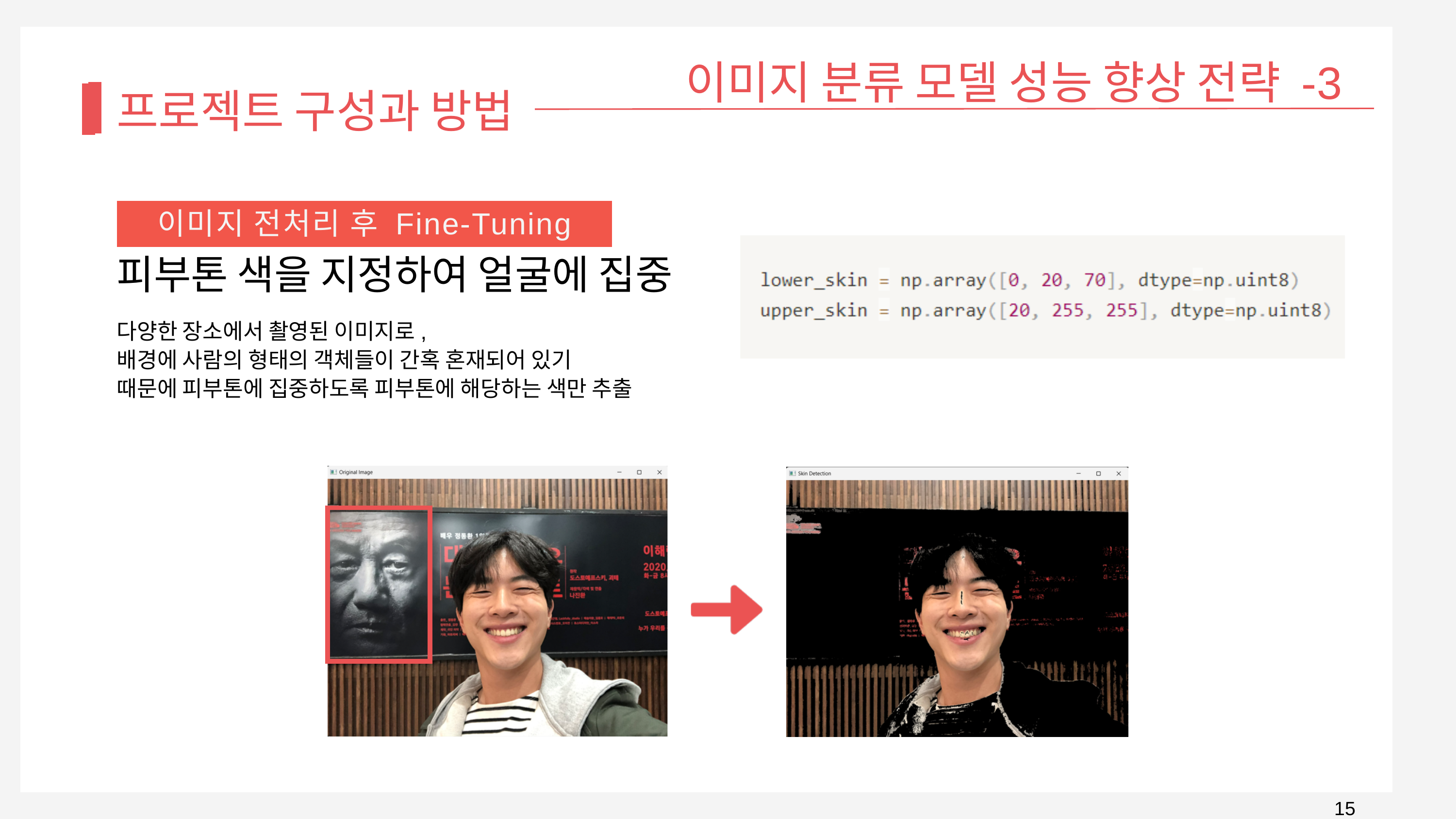

이미지 분류 모델 성능 향상 전략 -3
프로젝트 구성과 방법

이미지 전처리 후 Fine-Tuning

피부톤 색을 지정하여 얼굴에 집중
다양한 장소에서 촬영된 이미지로,
배경에 사람의 형태의 객체들이 간혹 혼재되어 있기
때문에 피부톤에 집중하도록 피부톤에 해당하는 색만 추출

15